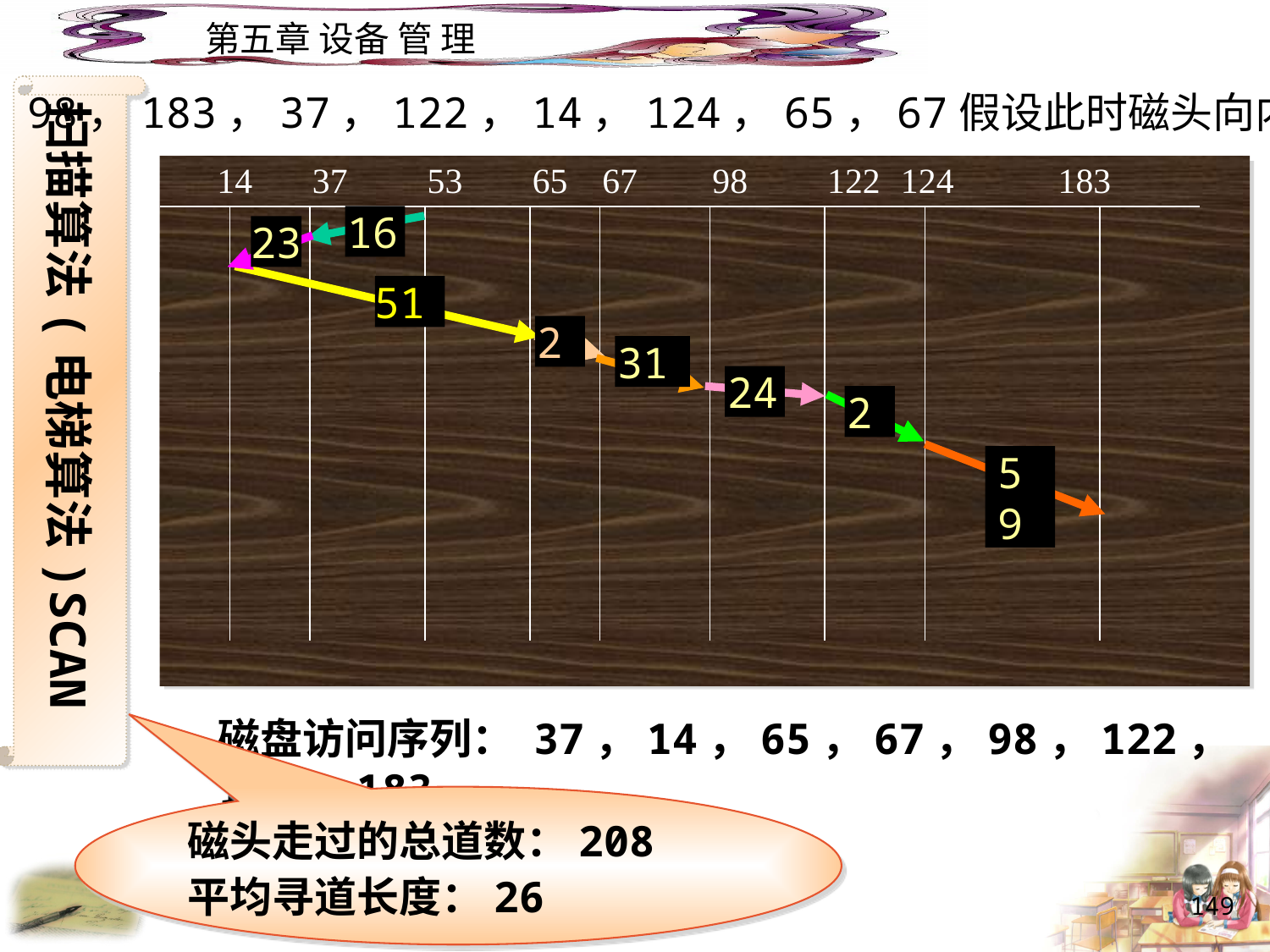

扫描算法(电梯算法)SCAN
98，183，37，122，14，124，65，67假设此时磁头向内移动

| 14 |  | 37 | 53 | 65 | 67 | 98 | 122 | 124 |  | 183 |  |
| --- | --- | --- | --- | --- | --- | --- | --- | --- | --- | --- | --- |
|  |  |  |  |  |  |  |  |  |  |  |  |
16
23

51
2

31

24

2

59
磁盘访问序列： 37，14，65，67，98，122，124，183
磁头走过的总道数：208
平均寻道长度：26
149